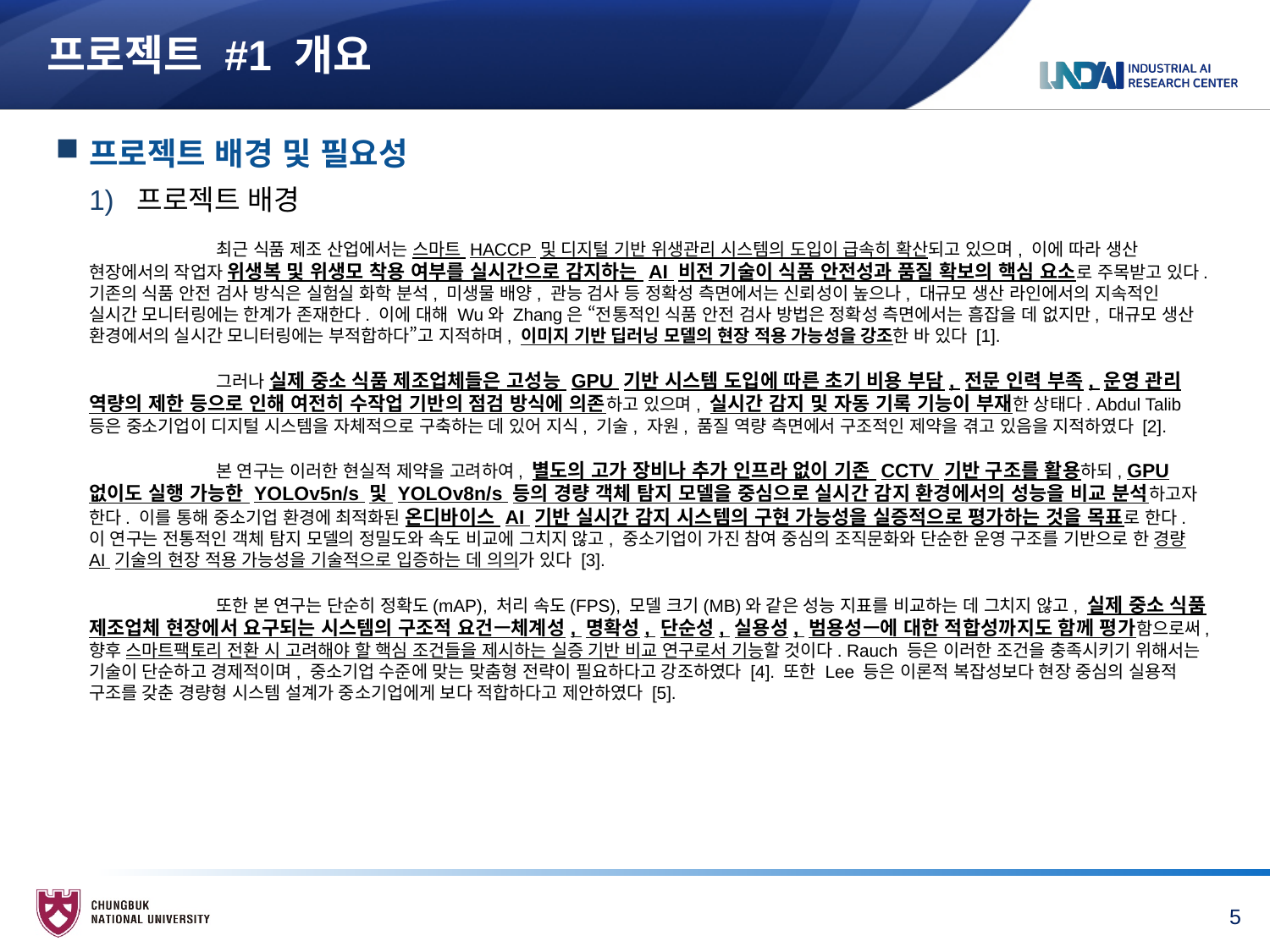

# 프로젝트 #1 개요
프로젝트 배경 및 필요성
프로젝트 배경
		최근 식품 제조 산업에서는 스마트 HACCP 및 디지털 기반 위생관리 시스템의 도입이 급속히 확산되고 있으며, 이에 따라 생산 현장에서의 작업자 위생복 및 위생모 착용 여부를 실시간으로 감지하는 AI 비전 기술이 식품 안전성과 품질 확보의 핵심 요소로 주목받고 있다. 기존의 식품 안전 검사 방식은 실험실 화학 분석, 미생물 배양, 관능 검사 등 정확성 측면에서는 신뢰성이 높으나, 대규모 생산 라인에서의 지속적인 실시간 모니터링에는 한계가 존재한다. 이에 대해 Wu와 Zhang은 “전통적인 식품 안전 검사 방법은 정확성 측면에서는 흠잡을 데 없지만, 대규모 생산 환경에서의 실시간 모니터링에는 부적합하다”고 지적하며, 이미지 기반 딥러닝 모델의 현장 적용 가능성을 강조한 바 있다 [1].
		그러나 실제 중소 식품 제조업체들은 고성능 GPU 기반 시스템 도입에 따른 초기 비용 부담, 전문 인력 부족, 운영 관리 역량의 제한 등으로 인해 여전히 수작업 기반의 점검 방식에 의존하고 있으며, 실시간 감지 및 자동 기록 기능이 부재한 상태다. Abdul Talib 등은 중소기업이 디지털 시스템을 자체적으로 구축하는 데 있어 지식, 기술, 자원, 품질 역량 측면에서 구조적인 제약을 겪고 있음을 지적하였다 [2].
		본 연구는 이러한 현실적 제약을 고려하여, 별도의 고가 장비나 추가 인프라 없이 기존 CCTV 기반 구조를 활용하되, GPU 없이도 실행 가능한 YOLOv5n/s 및 YOLOv8n/s 등의 경량 객체 탐지 모델을 중심으로 실시간 감지 환경에서의 성능을 비교 분석하고자 한다. 이를 통해 중소기업 환경에 최적화된 온디바이스 AI 기반 실시간 감지 시스템의 구현 가능성을 실증적으로 평가하는 것을 목표로 한다. 이 연구는 전통적인 객체 탐지 모델의 정밀도와 속도 비교에 그치지 않고, 중소기업이 가진 참여 중심의 조직문화와 단순한 운영 구조를 기반으로 한 경량 AI 기술의 현장 적용 가능성을 기술적으로 입증하는 데 의의가 있다 [3].
		또한 본 연구는 단순히 정확도(mAP), 처리 속도(FPS), 모델 크기(MB)와 같은 성능 지표를 비교하는 데 그치지 않고, 실제 중소 식품 제조업체 현장에서 요구되는 시스템의 구조적 요건—체계성, 명확성, 단순성, 실용성, 범용성—에 대한 적합성까지도 함께 평가함으로써, 향후 스마트팩토리 전환 시 고려해야 할 핵심 조건들을 제시하는 실증 기반 비교 연구로서 기능할 것이다. Rauch 등은 이러한 조건을 충족시키기 위해서는 기술이 단순하고 경제적이며, 중소기업 수준에 맞는 맞춤형 전략이 필요하다고 강조하였다 [4]. 또한 Lee 등은 이론적 복잡성보다 현장 중심의 실용적 구조를 갖춘 경량형 시스템 설계가 중소기업에게 보다 적합하다고 제안하였다 [5].